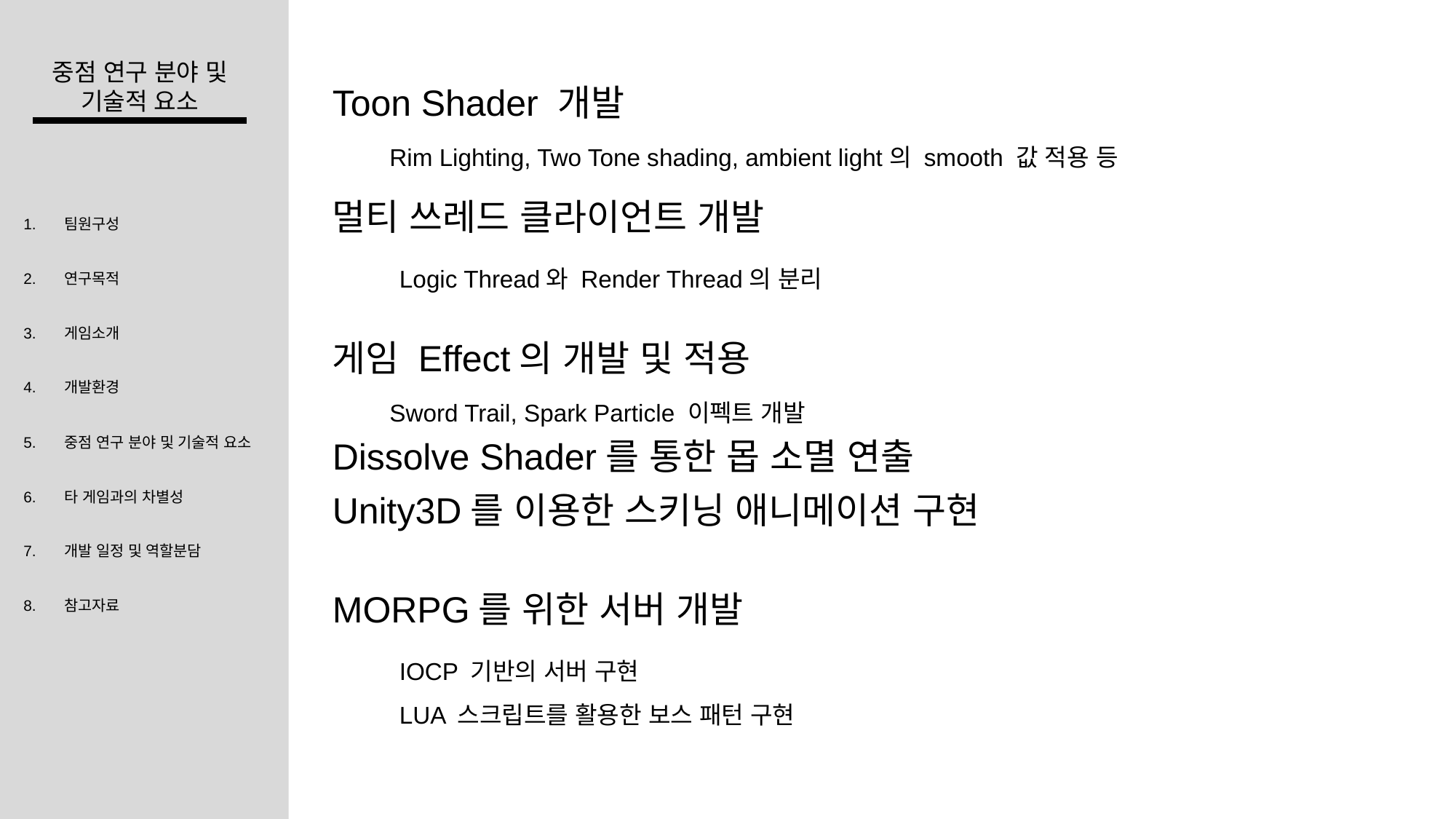

중점 연구 분야 및
기술적 요소
Toon Shader 개발
Rim Lighting, Two Tone shading, ambient light의 smooth 값 적용 등
팀원구성
연구목적
게임소개
개발환경
중점 연구 분야 및 기술적 요소
타 게임과의 차별성
개발 일정 및 역할분담
참고자료
멀티 쓰레드 클라이언트 개발
Logic Thread와 Render Thread의 분리
게임 Effect의 개발 및 적용
Sword Trail, Spark Particle 이펙트 개발
Dissolve Shader를 통한 몹 소멸 연출
Unity3D를 이용한 스키닝 애니메이션 구현
MORPG를 위한 서버 개발
IOCP 기반의 서버 구현
LUA 스크립트를 활용한 보스 패턴 구현